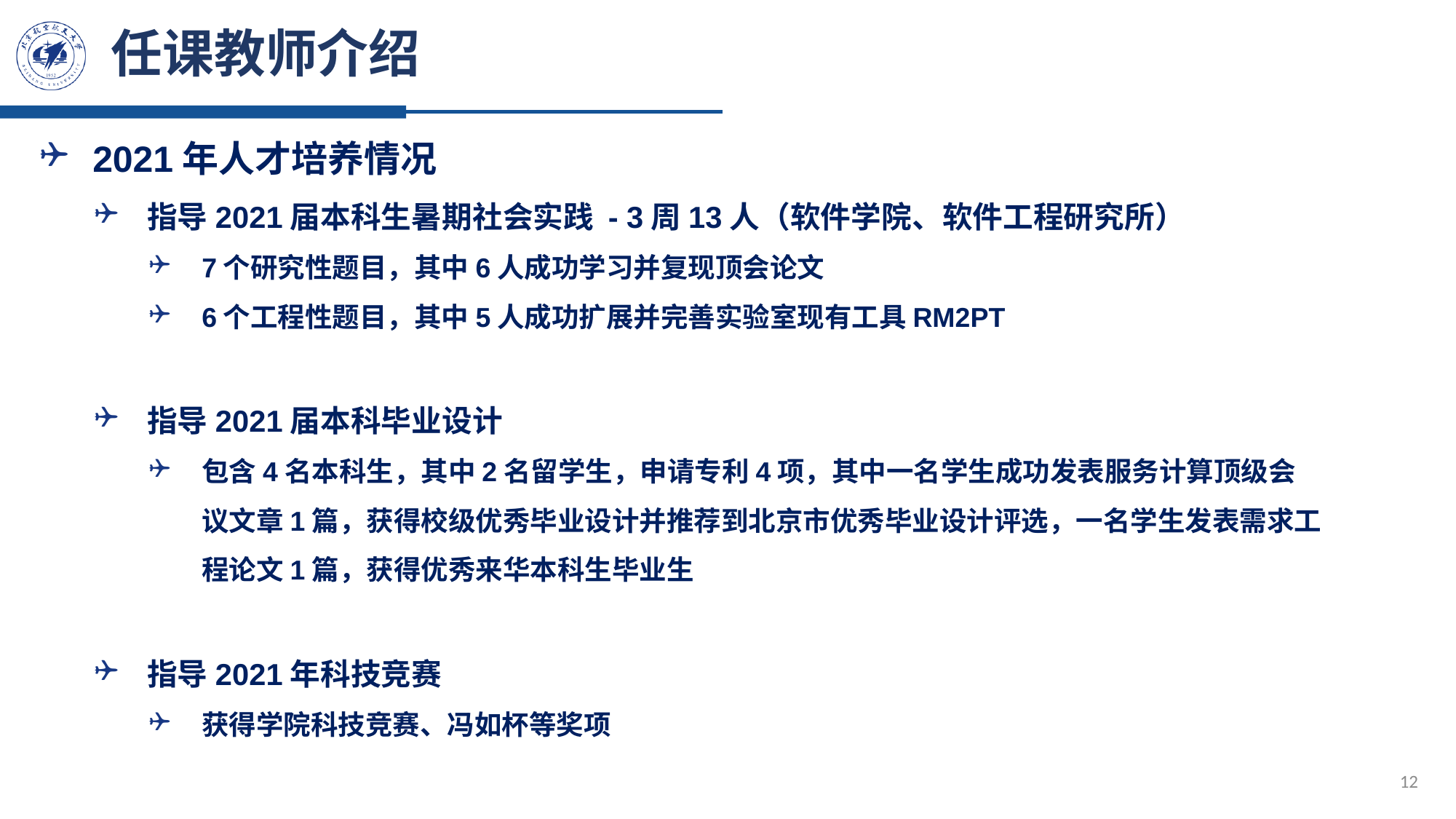

# 任课教师介绍
2021年人才培养情况
指导2021届本科生暑期社会实践 - 3周13人（软件学院、软件工程研究所）
7个研究性题目，其中6人成功学习并复现顶会论文
6个工程性题目，其中5人成功扩展并完善实验室现有工具RM2PT

指导2021届本科毕业设计
包含4名本科生，其中2名留学生，申请专利4项，其中一名学生成功发表服务计算顶级会议文章1篇，获得校级优秀毕业设计并推荐到北京市优秀毕业设计评选，一名学生发表需求工程论文1篇，获得优秀来华本科生毕业生

指导2021年科技竞赛
获得学院科技竞赛、冯如杯等奖项

12